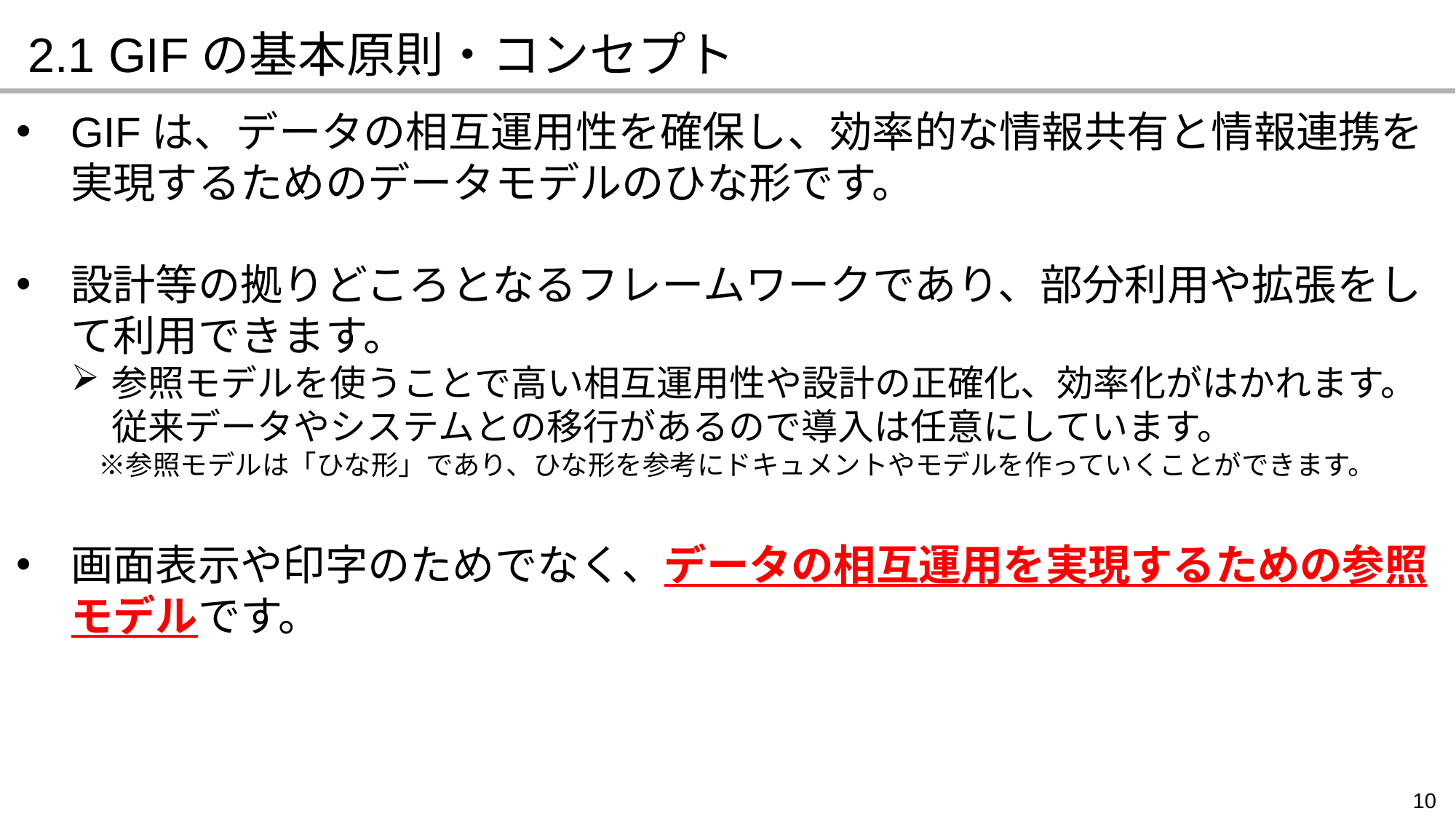

2.1 GIFの基本原則・コンセプト
GIFは、データの相互運用性を確保し、効率的な情報共有と情報連携を実現するためのデータモデルのひな形です。

設計等の拠りどころとなるフレームワークであり、部分利用や拡張をして利用できます。
参照モデルを使うことで高い相互運用性や設計の正確化、効率化がはかれます。従来データやシステムとの移行があるので導入は任意にしています。
　※参照モデルは「ひな形」であり、ひな形を参考にドキュメントやモデルを作っていくことができます。

画面表示や印字のためでなく、データの相互運用を実現するための参照モデルです。
10